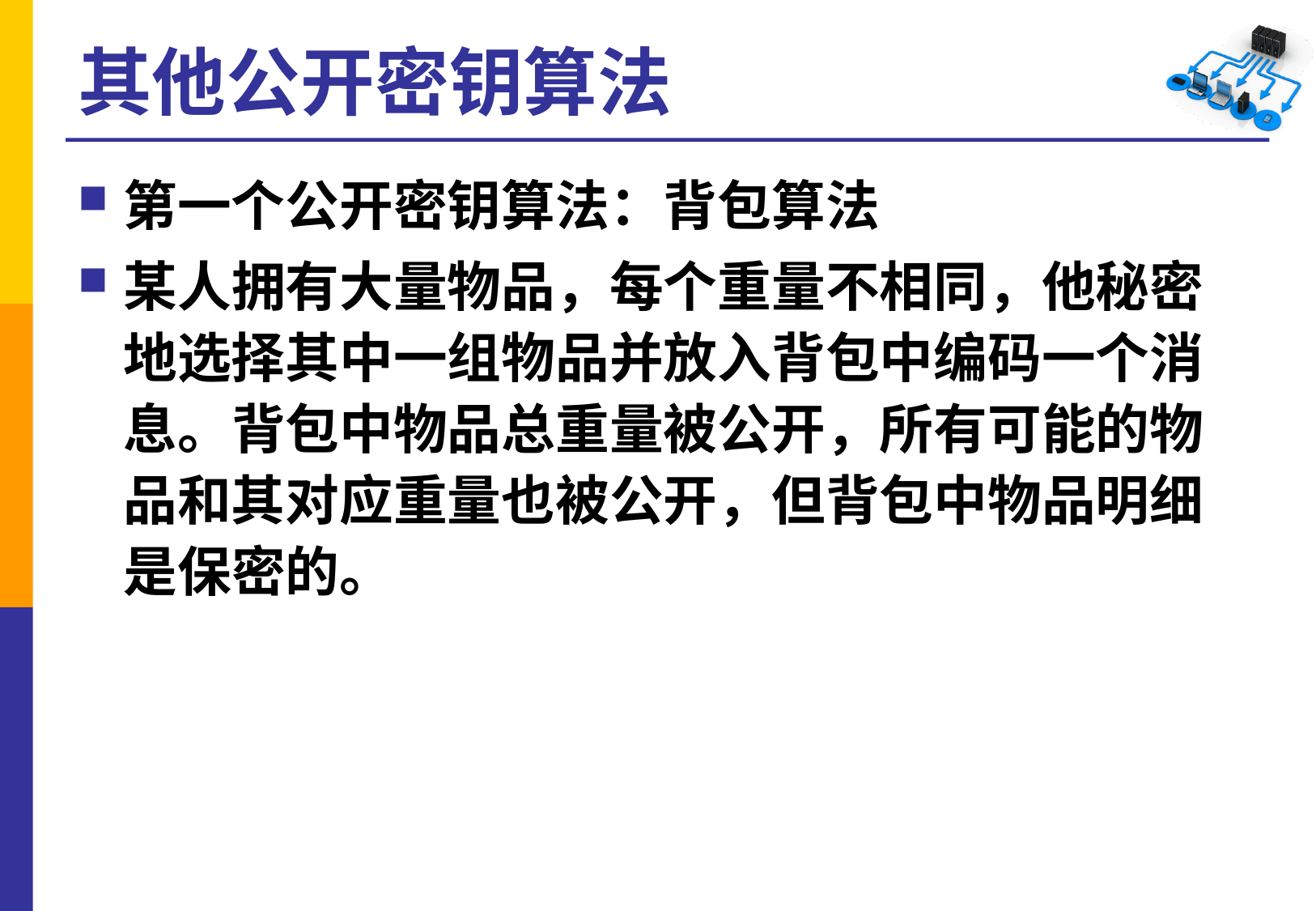

# 其他公开密钥算法
第一个公开密钥算法：背包算法
某人拥有大量物品，每个重量不相同，他秘密地选择其中一组物品并放入背包中编码一个消息。背包中物品总重量被公开，所有可能的物品和其对应重量也被公开，但背包中物品明细是保密的。